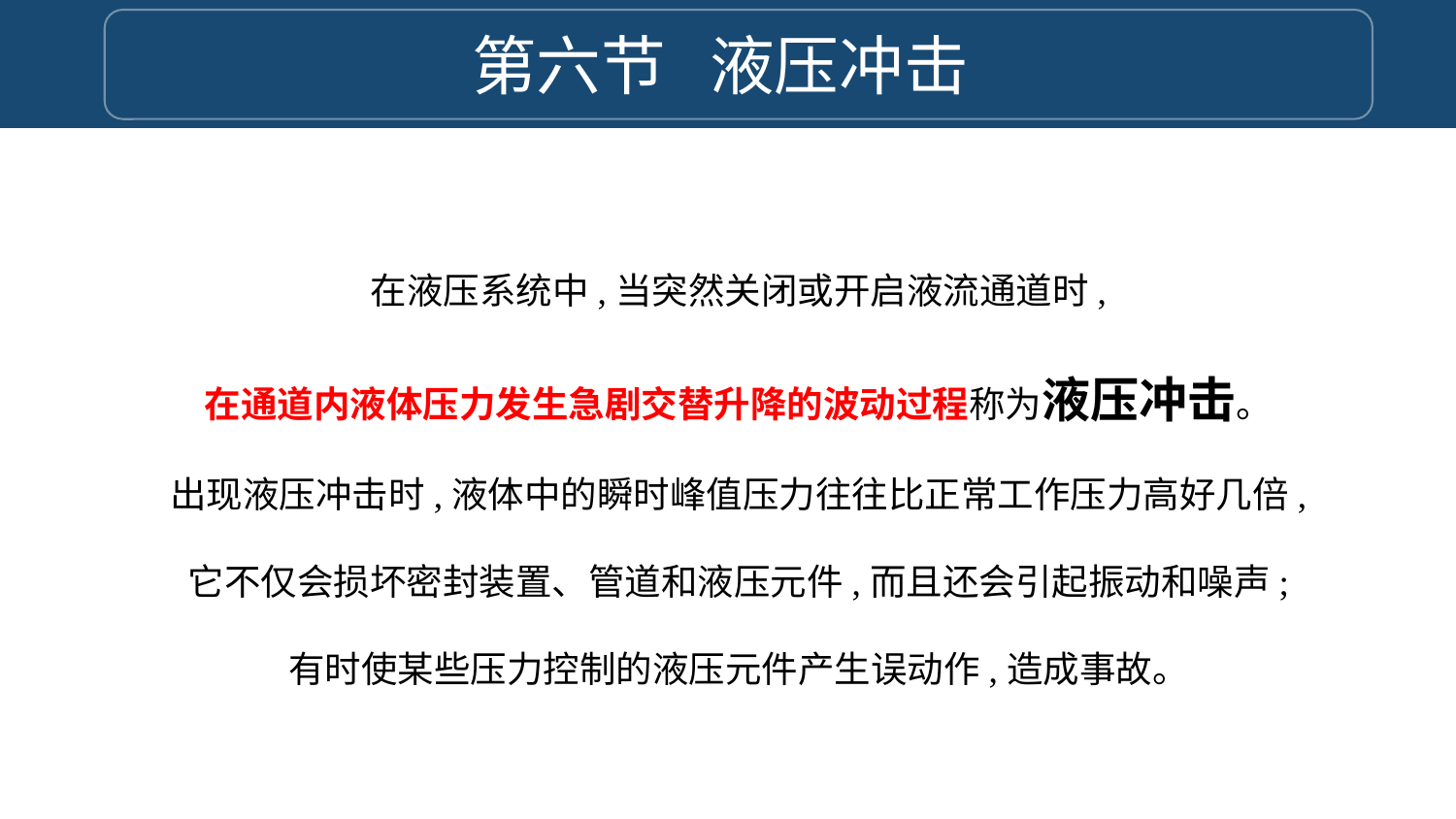

第六节   液压冲击
在液压系统中,当突然关闭或开启液流通道时,
在通道内液体压力发生急剧交替升降的波动过程称为液压冲击。
出现液压冲击时,液体中的瞬时峰值压力往往比正常工作压力高好几倍,
它不仅会损坏密封装置、管道和液压元件,而且还会引起振动和噪声;
有时使某些压力控制的液压元件产生误动作,造成事故。